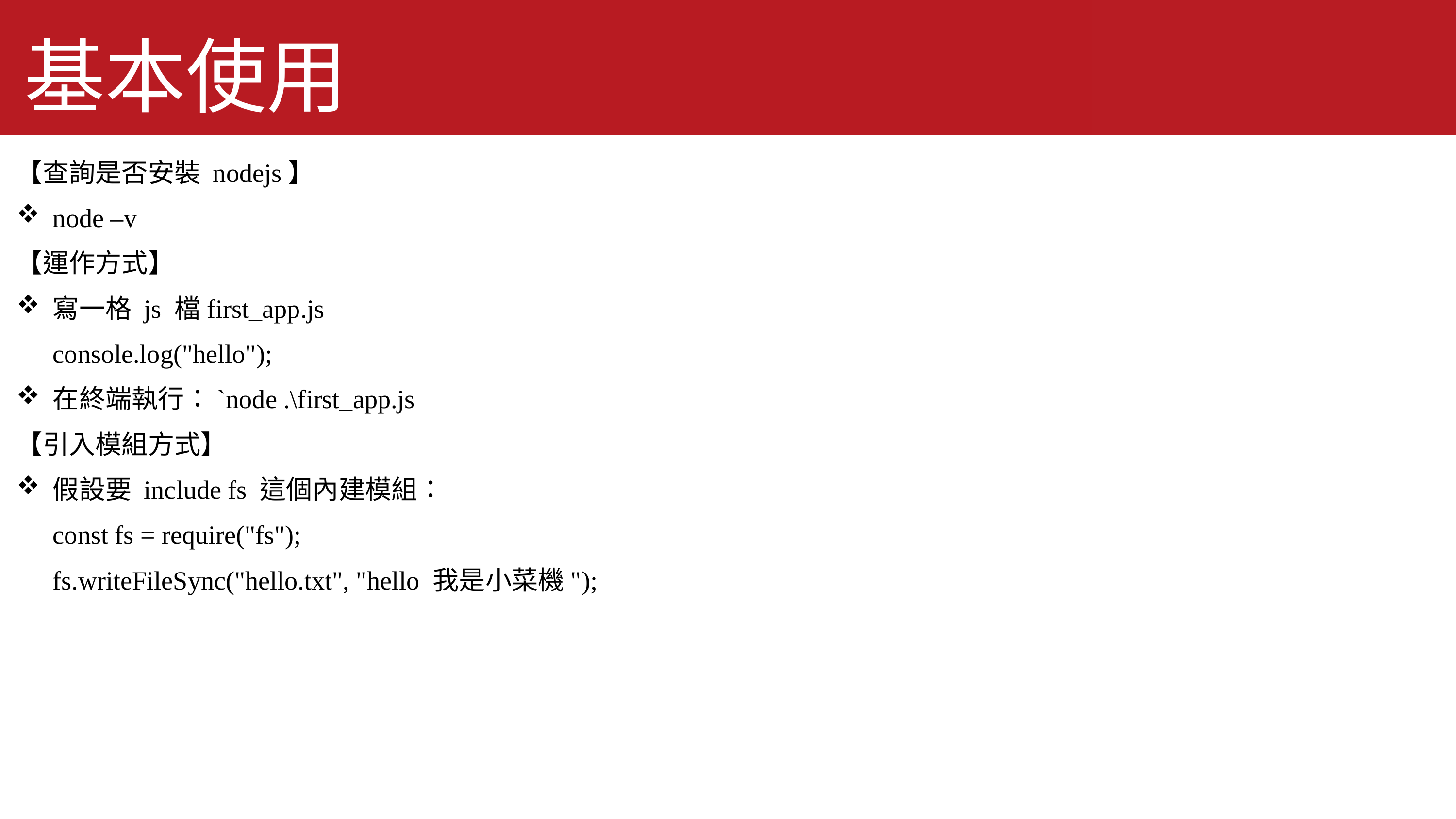

基本使用
【查詢是否安裝 nodejs】
node –v
【運作方式】
寫一格 js 檔first_app.js
console.log("hello");
在終端執行：`node .\first_app.js
【引入模組方式】
假設要 include fs 這個內建模組：
const fs = require("fs");
fs.writeFileSync("hello.txt", "hello 我是小菜機");